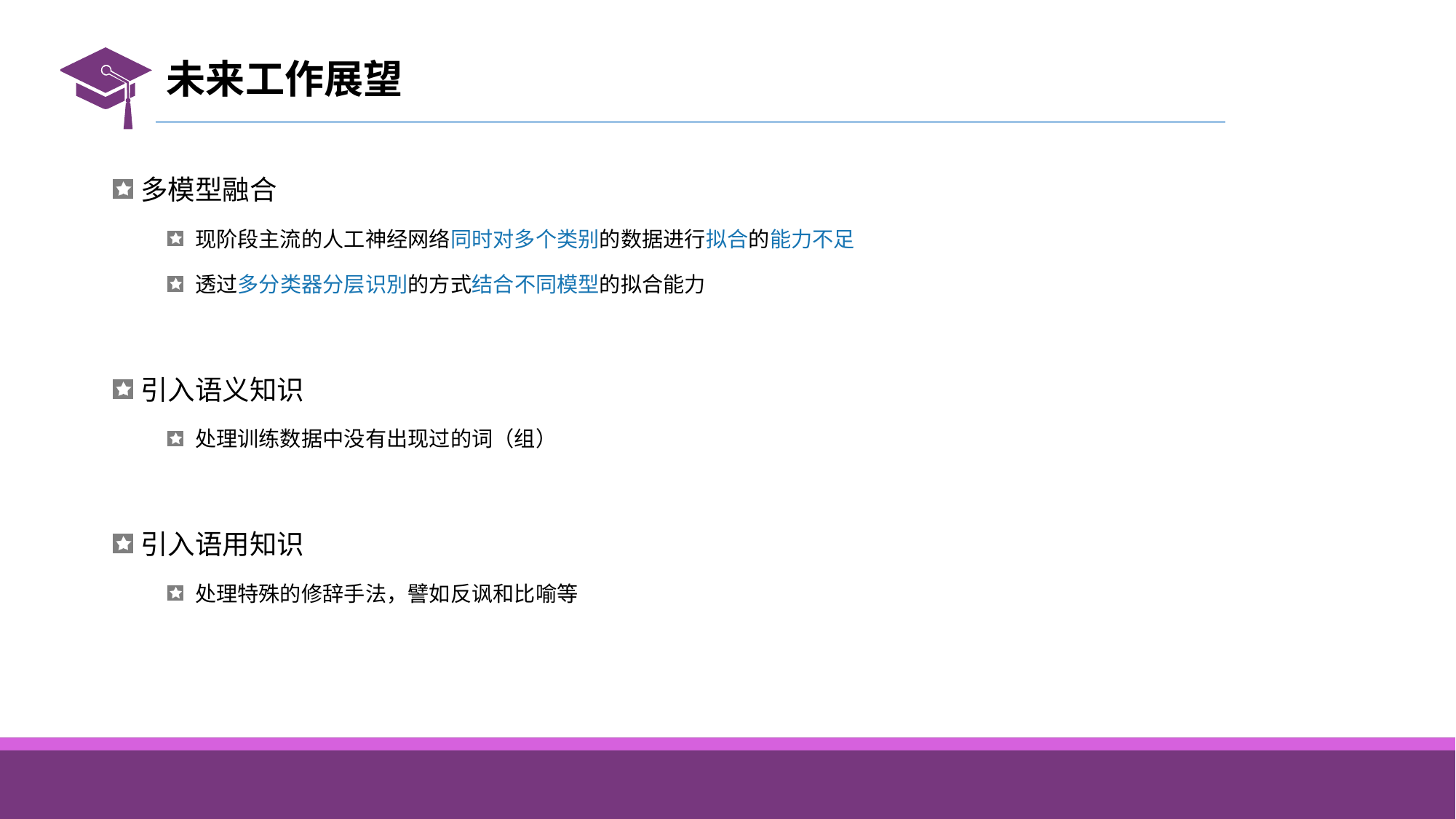

# 未来工作展望

多模型融合
现阶段主流的人工神经网络同时对多个类别的数据进行拟合的能力不足
透过多分类器分层识別的方式结合不同模型的拟合能力

引入语义知识
处理训练数据中没有出现过的词（组）

引入语用知识
处理特殊的修辞手法，譬如反讽和比喻等